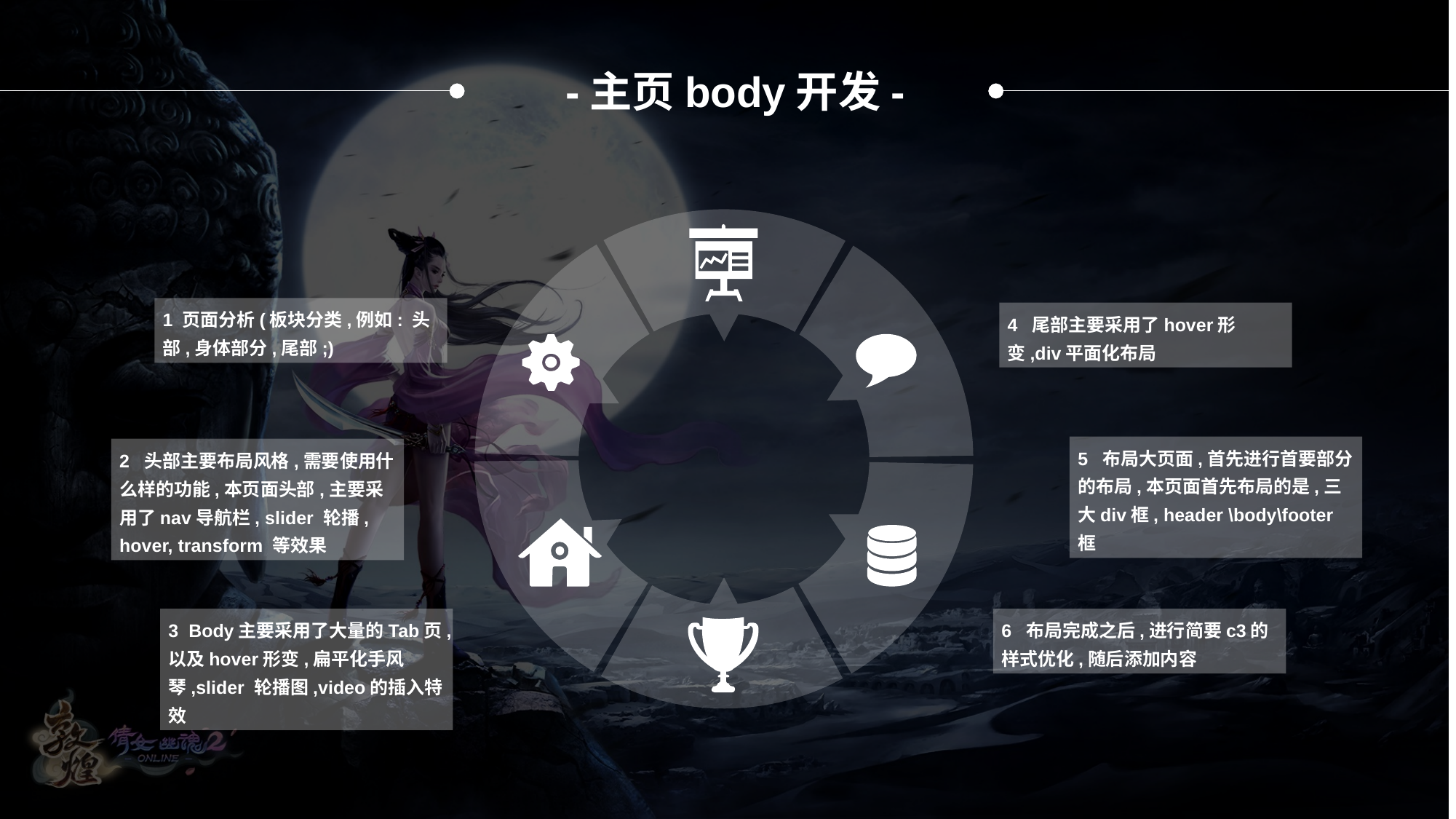

-主页body开发-

1 页面分析(板块分类,例如: 头部,身体部分,尾部;)
4  尾部主要采用了hover形变,div平面化布局

5  布局大页面,首先进行首要部分的布局,本页面首先布局的是,三大div框, header \body\footer框
2  头部主要布局风格,需要使用什么样的功能,本页面头部,主要采用了nav导航栏, slider 轮播, hover, transform 等效果

3  Body主要采用了大量的Tab页,以及hover形变,扁平化手风琴,slider 轮播图,video的插入特效
6  布局完成之后,进行简要c3的样式优化,随后添加内容